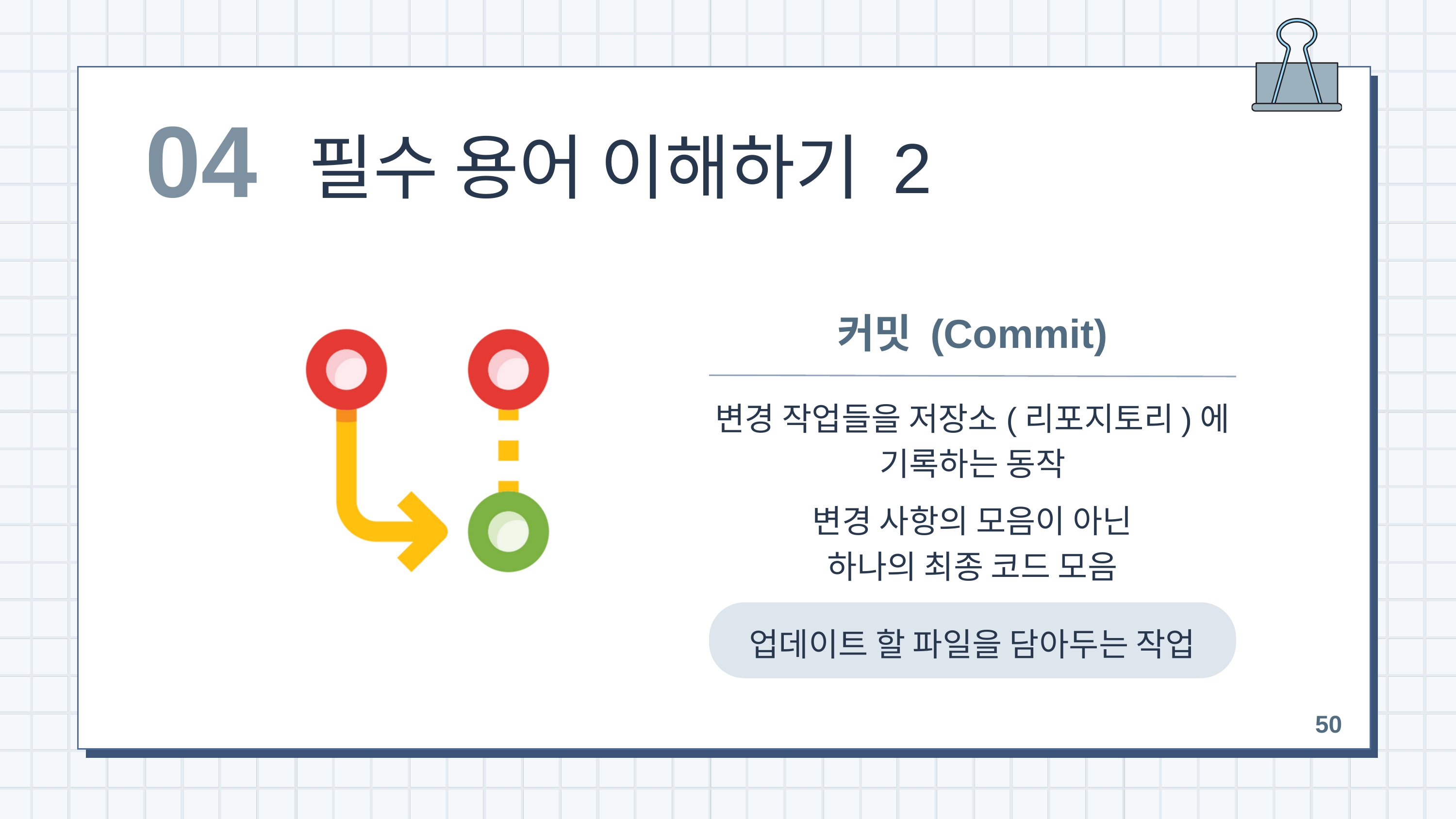

04
필수 용어 이해하기 2

커밋 (Commit)

변경 작업들을 저장소(리포지토리)에
기록하는 동작
변경 사항의 모음이 아닌
하나의 최종 코드 모음

업데이트 할 파일을 담아두는 작업
50